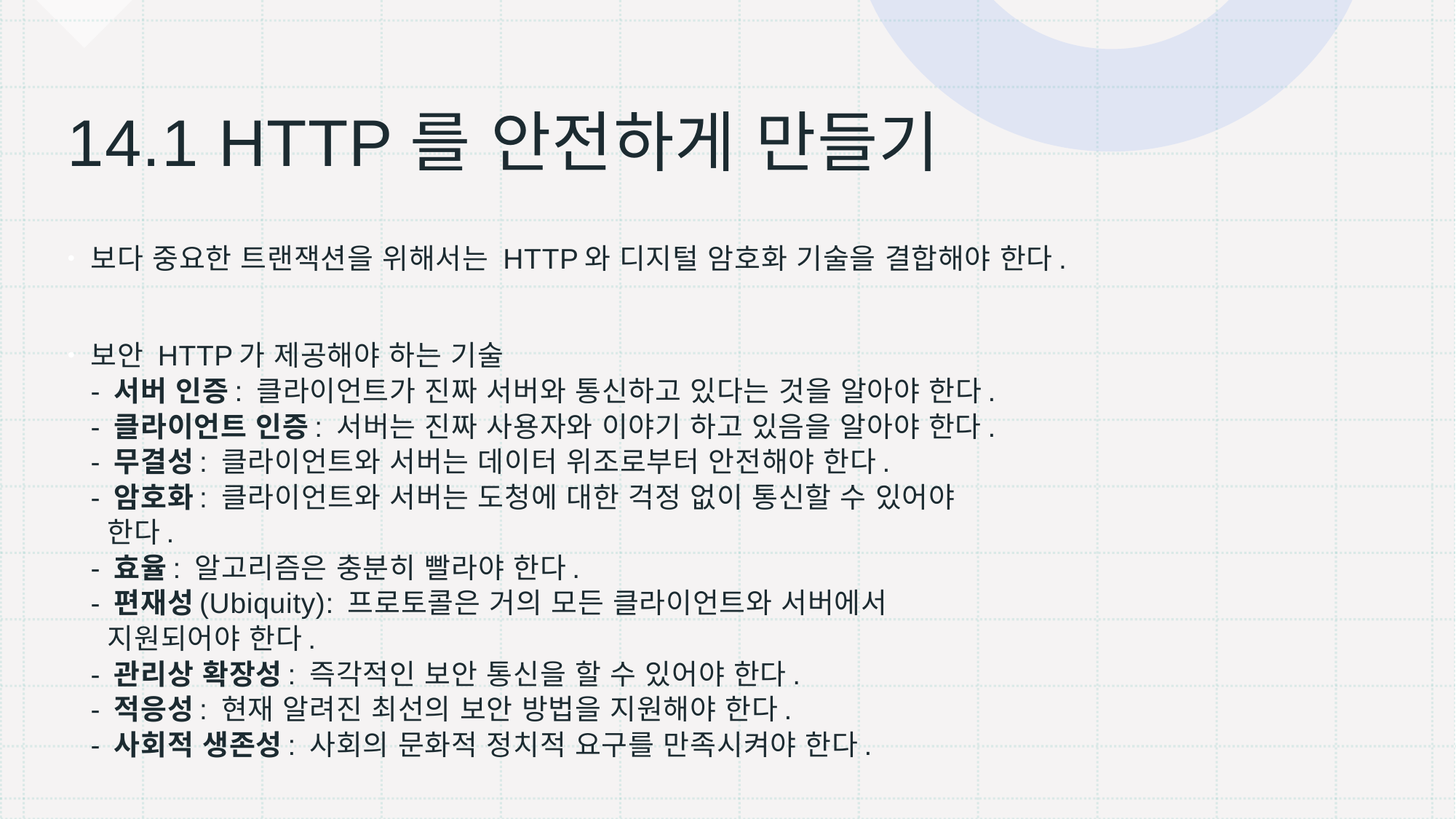

# 14.1 HTTP를 안전하게 만들기
보다 중요한 트랜잭션을 위해서는 HTTP와 디지털 암호화 기술을 결합해야 한다.

보안 HTTP가 제공해야 하는 기술
- 서버 인증: 클라이언트가 진짜 서버와 통신하고 있다는 것을 알아야 한다.
- 클라이언트 인증: 서버는 진짜 사용자와 이야기 하고 있음을 알아야 한다.
- 무결성: 클라이언트와 서버는 데이터 위조로부터 안전해야 한다.
- 암호화: 클라이언트와 서버는 도청에 대한 걱정 없이 통신할 수 있어야
  한다.
- 효율: 알고리즘은 충분히 빨라야 한다.
- 편재성(Ubiquity): 프로토콜은 거의 모든 클라이언트와 서버에서
  지원되어야 한다.
- 관리상 확장성: 즉각적인 보안 통신을 할 수 있어야 한다.
- 적응성: 현재 알려진 최선의 보안 방법을 지원해야 한다.
- 사회적 생존성: 사회의 문화적 정치적 요구를 만족시켜야 한다.